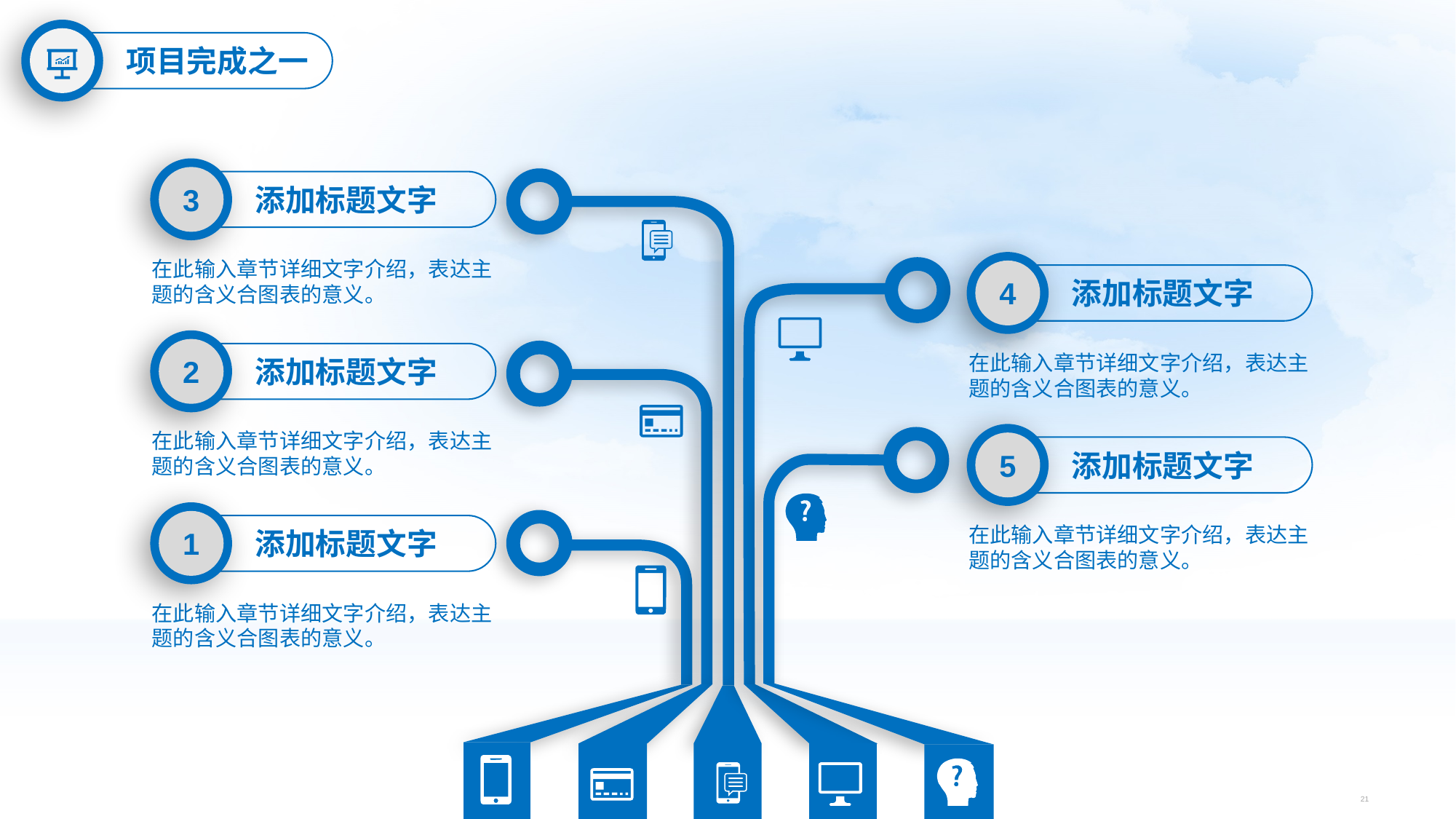

项目完成之一

3

添加标题文字

4
在此输入章节详细文字介绍，表达主题的含义合图表的意义。

添加标题文字

2

在此输入章节详细文字介绍，表达主题的含义合图表的意义。
添加标题文字

5

在此输入章节详细文字介绍，表达主题的含义合图表的意义。

添加标题文字

1

在此输入章节详细文字介绍，表达主题的含义合图表的意义。
添加标题文字

在此输入章节详细文字介绍，表达主题的含义合图表的意义。

延时符